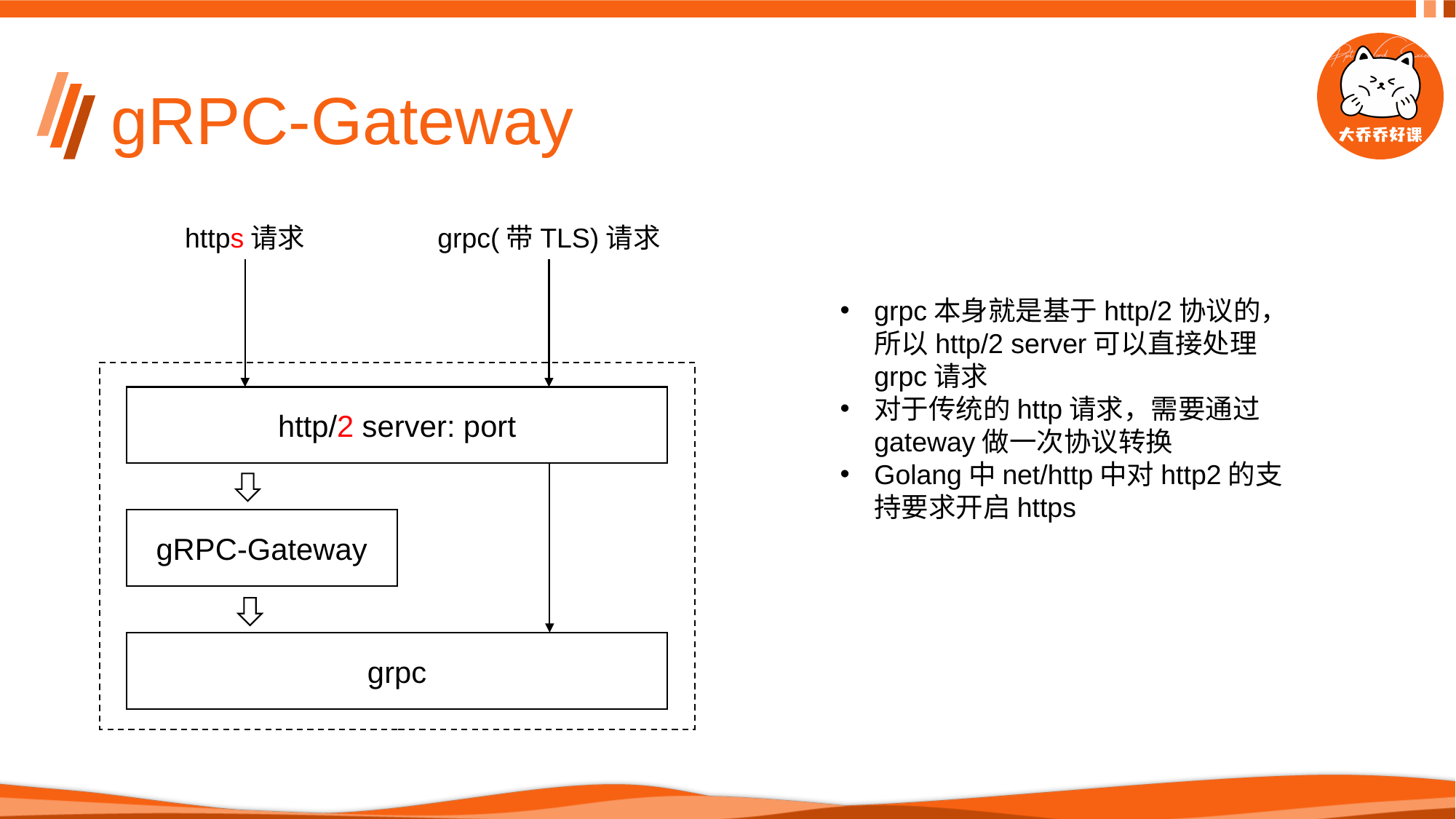

# gRPC-Gateway
grpc(带TLS)请求
https请求
grpc本身就是基于http/2协议的，所以http/2 server可以直接处理grpc请求
对于传统的http请求，需要通过gateway做一次协议转换
Golang中net/http中对http2的支持要求开启https

http/2 server: port

gRPC-Gateway

grpc